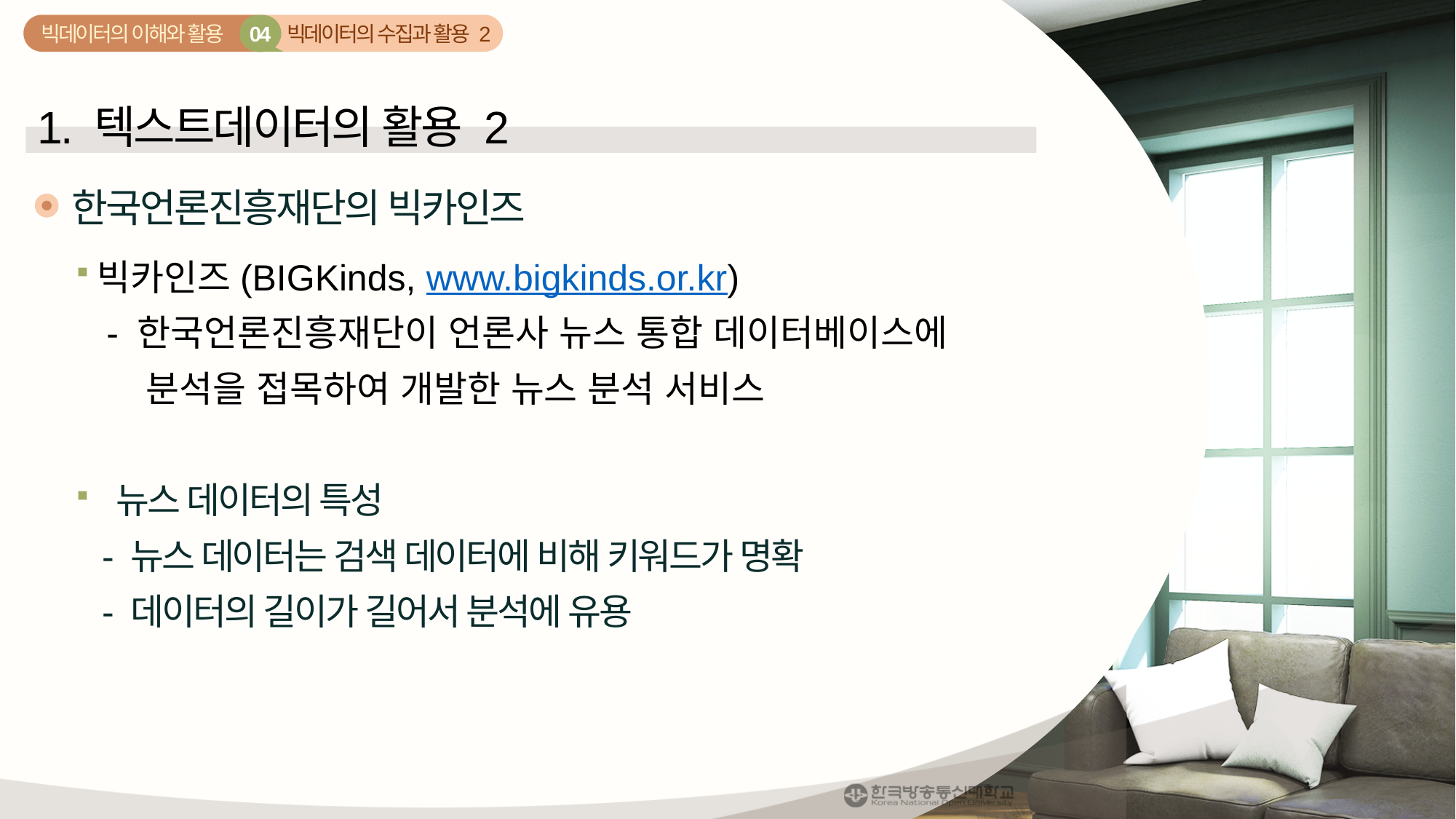

빅데이터의 수집과 활용 2
04
빅데이터의 이해와 활용
1. 텍스트데이터의 활용 2

한국언론진흥재단의 빅카인즈

빅카인즈(BIGKinds, www.bigkinds.or.kr)
   - 한국언론진흥재단이 언론사 뉴스 통합 데이터베이스에
      분석을 접목하여 개발한 뉴스 분석 서비스

 뉴스 데이터의 특성
   - 뉴스 데이터는 검색 데이터에 비해 키워드가 명확
   - 데이터의 길이가 길어서 분석에 유용